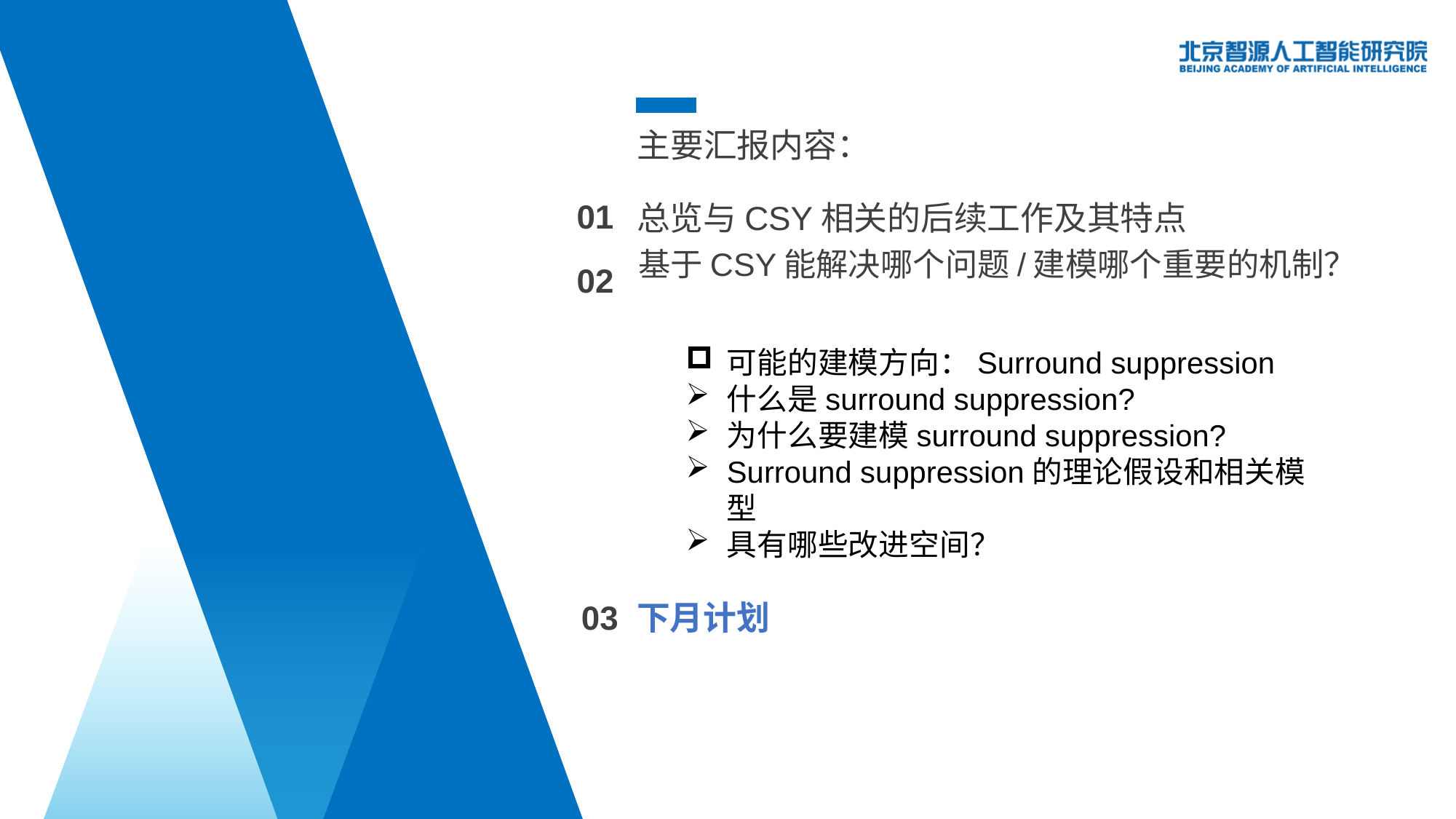

主要汇报内容：
总览与CSY相关的后续工作及其特点
01
基于CSY能解决哪个问题/建模哪个重要的机制？
02
可能的建模方向：Surround suppression
什么是surround suppression?
为什么要建模surround suppression?
Surround suppression的理论假设和相关模型
具有哪些改进空间？
03
下月计划